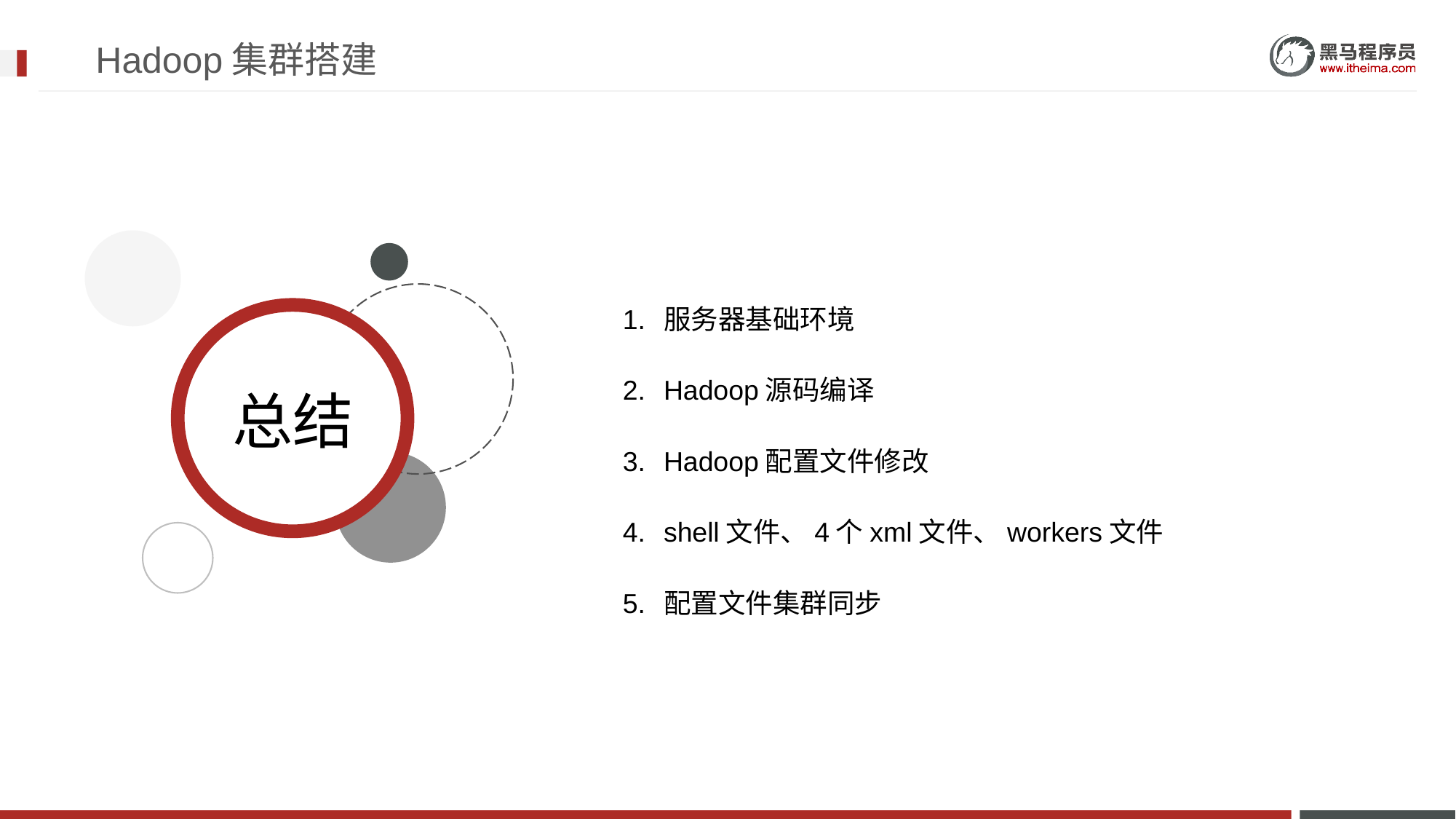

# Hadoop集群搭建
服务器基础环境
Hadoop源码编译
Hadoop配置文件修改
shell文件、4个xml文件、workers文件
配置文件集群同步